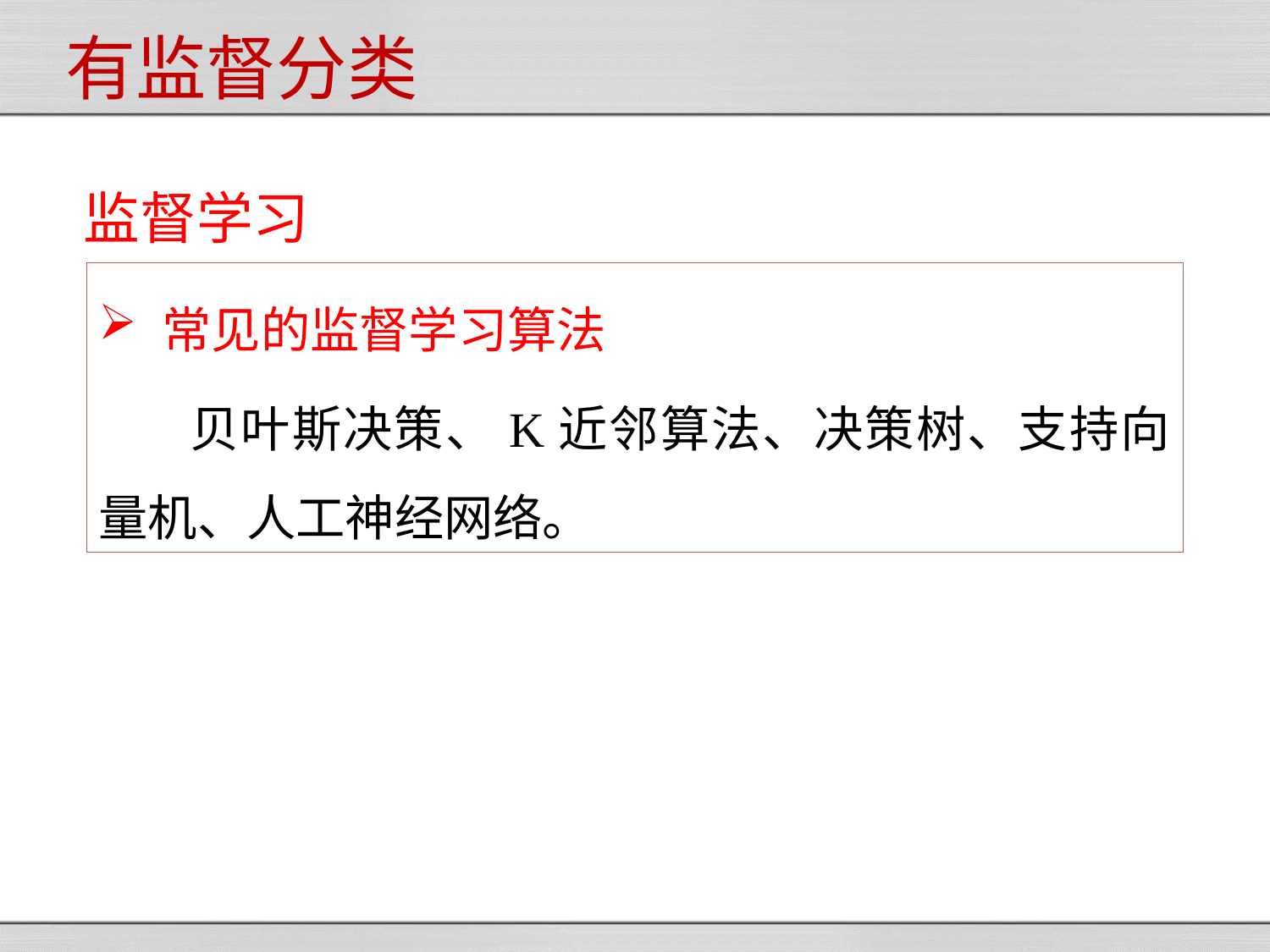

有监督分类
监督学习
常见的监督学习算法
      贝叶斯决策、K近邻算法、决策树、支持向量机、人工神经网络。